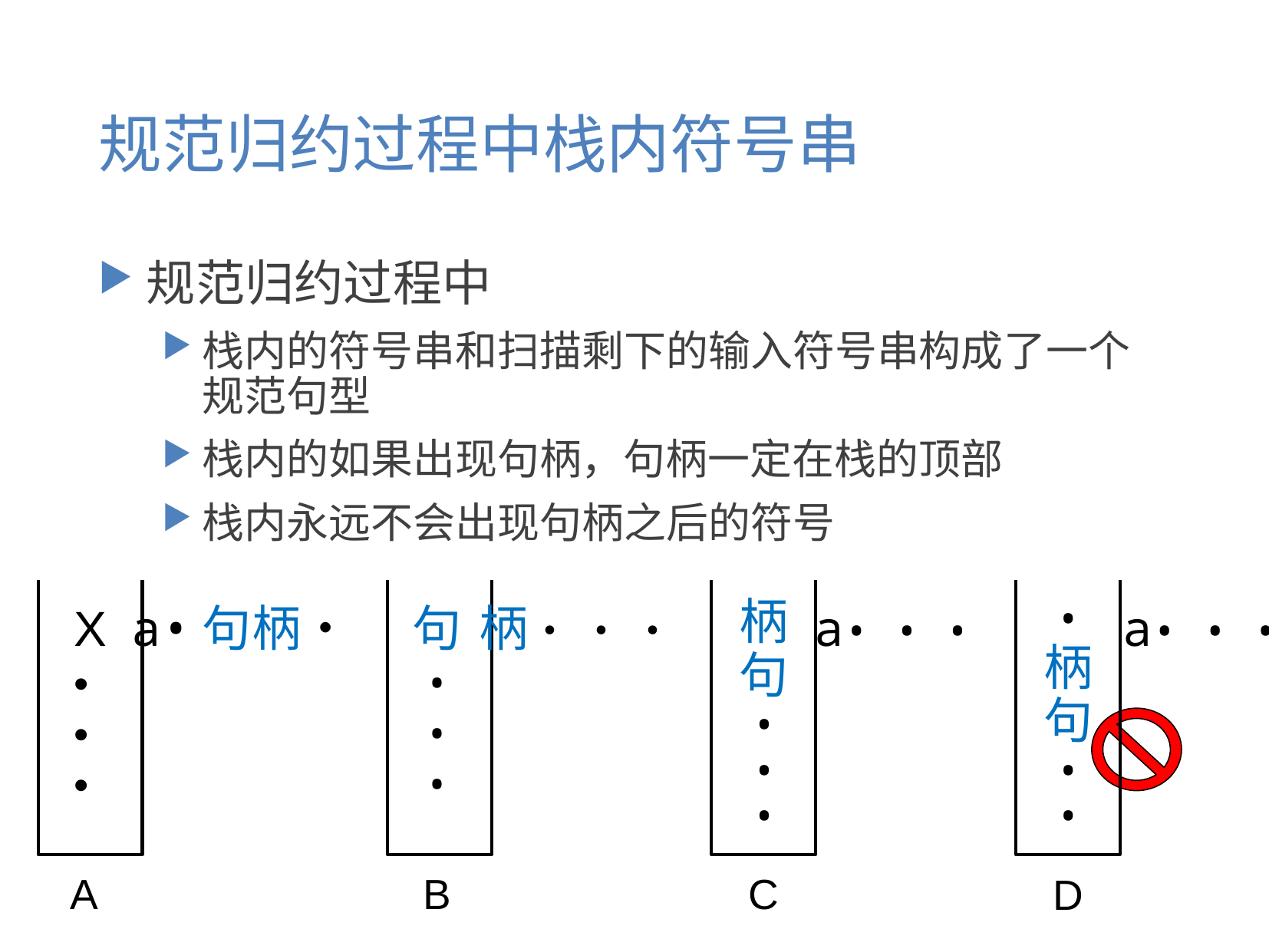

# 规范归约过程中栈内符号串
规范归约过程中
栈内的符号串和扫描剩下的输入符号串构成了一个规范句型
栈内的如果出现句柄，句柄一定在栈的顶部
栈内永远不会出现句柄之后的符号

X
•
•
•
a•句柄•

A

句
•
•
•
柄• • •
B

柄
句
•
•
•
a• • •
C

•
柄
句
•
•
a• • •
D